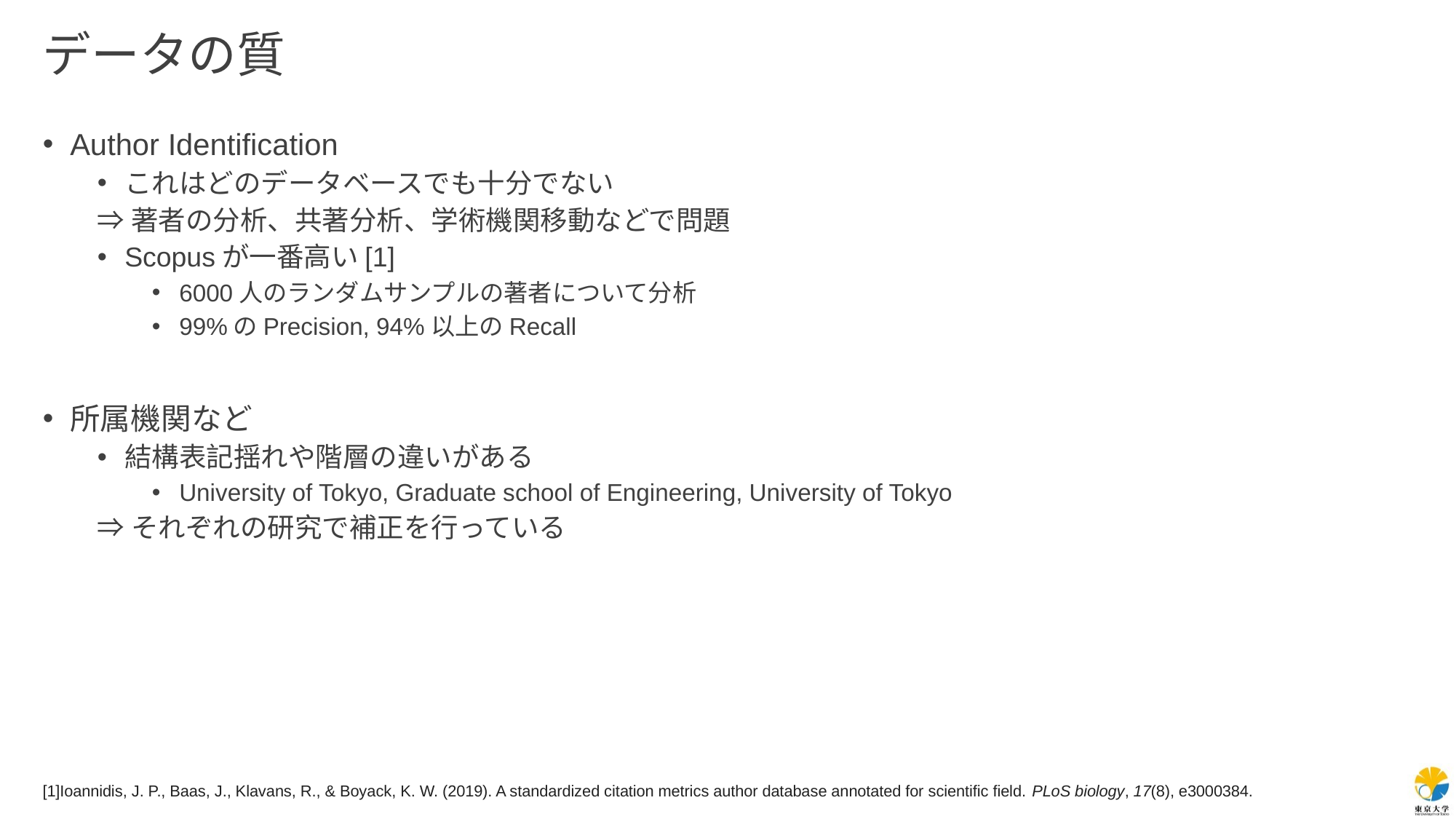

# データの質
Author Identification
これはどのデータベースでも十分でない
⇒著者の分析、共著分析、学術機関移動などで問題
Scopusが一番高い[1]
6000人のランダムサンプルの著者について分析
99%のPrecision, 94%以上のRecall

所属機関など
結構表記揺れや階層の違いがある
University of Tokyo, Graduate school of Engineering, University of Tokyo
⇒それぞれの研究で補正を行っている

[1]Ioannidis, J. P., Baas, J., Klavans, R., & Boyack, K. W. (2019). A standardized citation metrics author database annotated for scientific field. PLoS biology, 17(8), e3000384.